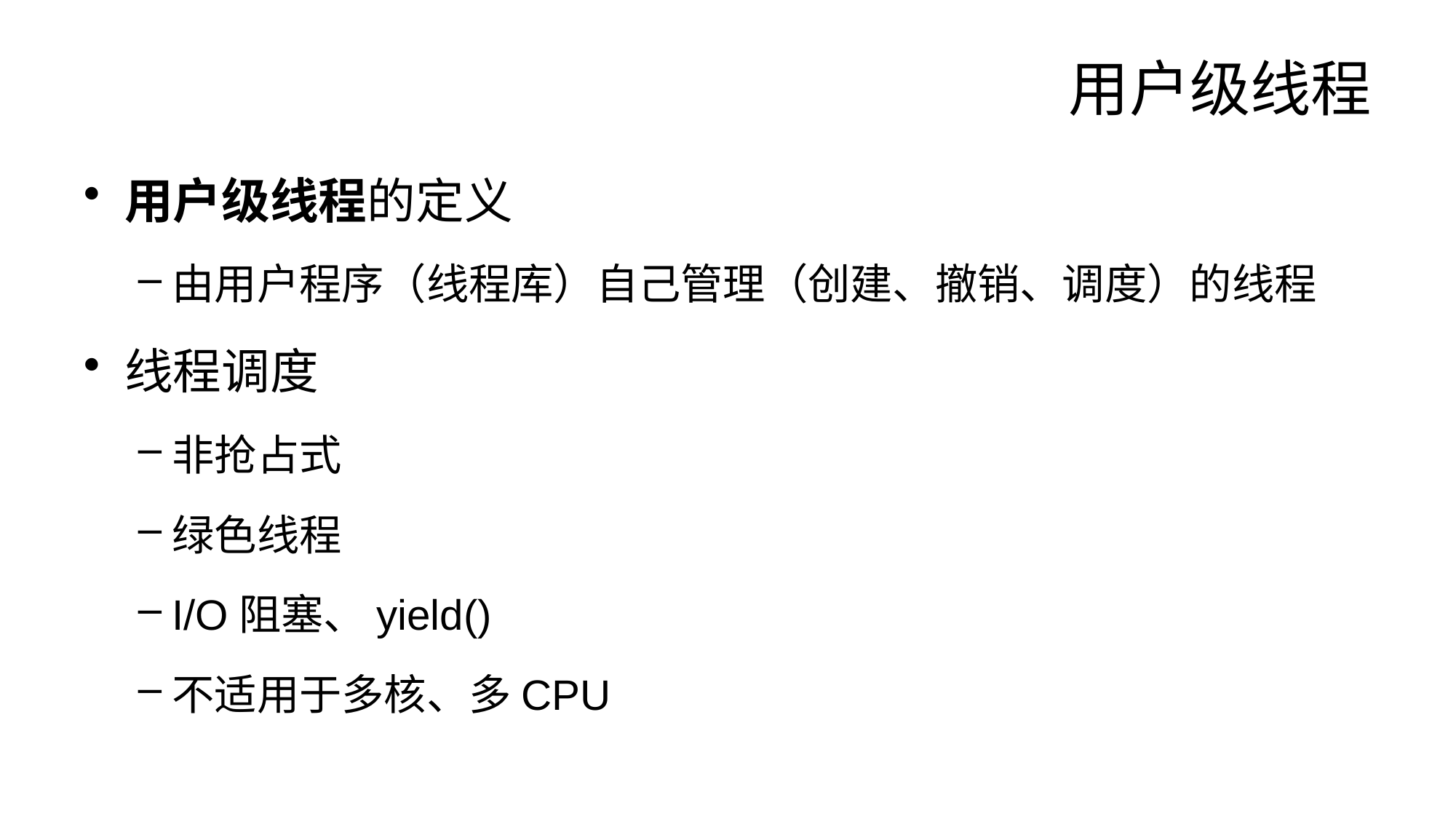

# 用户级线程
用户级线程的定义
由用户程序（线程库）自己管理（创建、撤销、调度）的线程
线程调度
非抢占式
绿色线程
I/O阻塞、yield()
不适用于多核、多CPU